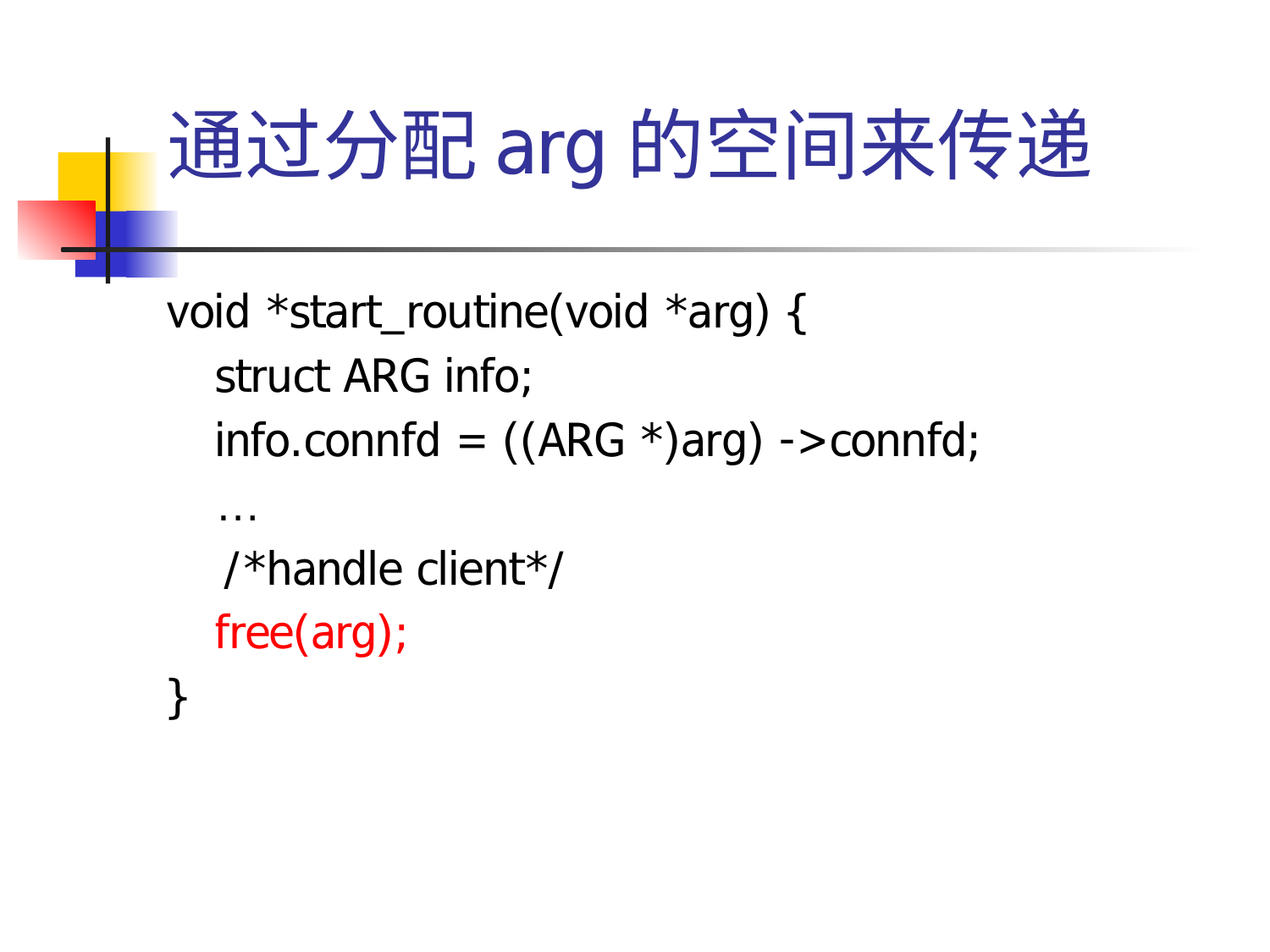

# 通过分配arg的空间来传递
void *start_routine(void *arg) {
	struct ARG info;
	info.connfd = ((ARG *)arg) ->connfd;
	…
    /*handle client*/
	free(arg);
}